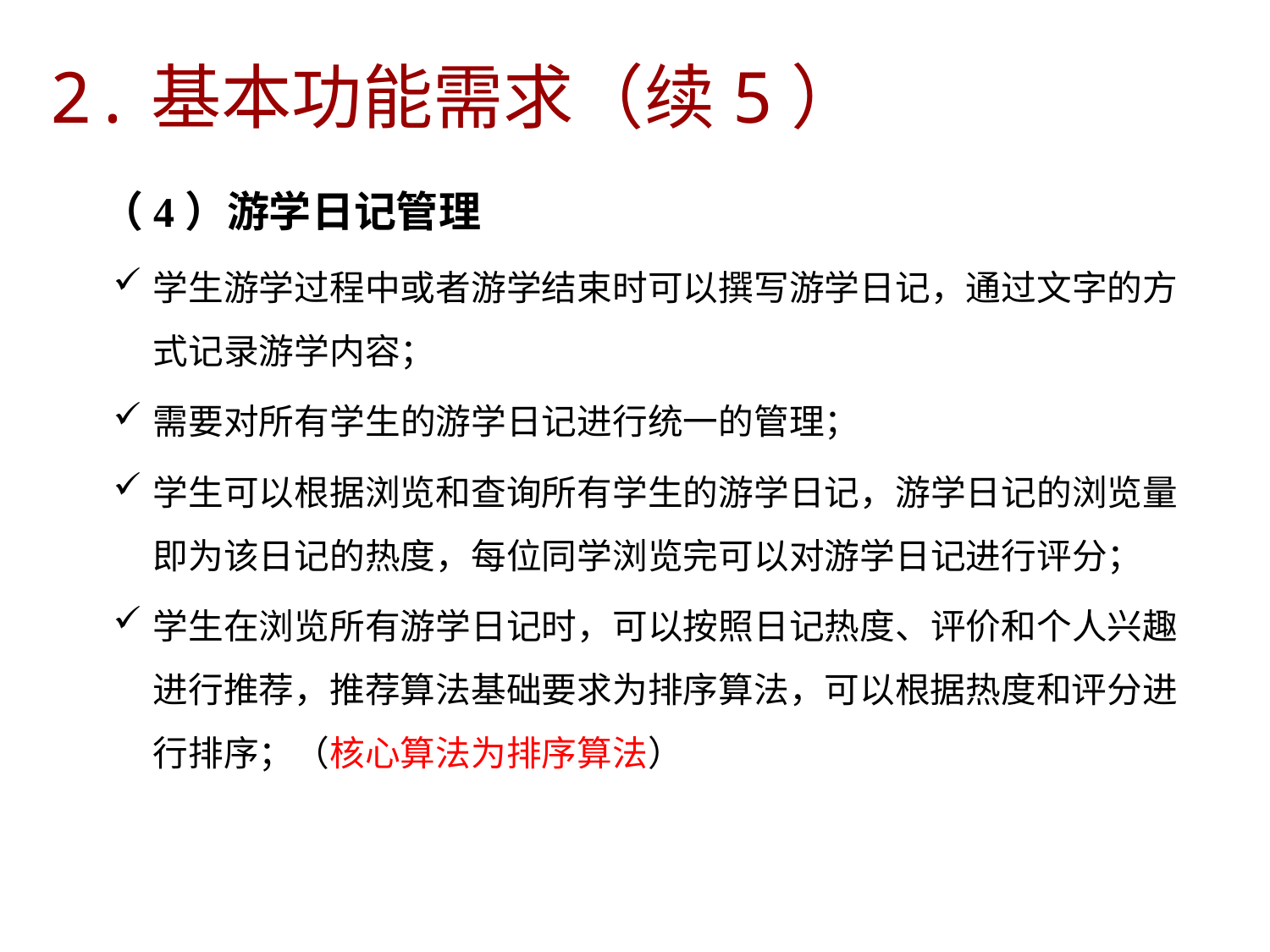

2.基本功能需求（续5）
    （4）游学日记管理
学生游学过程中或者游学结束时可以撰写游学日记，通过文字的方式记录游学内容；
需要对所有学生的游学日记进行统一的管理；
学生可以根据浏览和查询所有学生的游学日记，游学日记的浏览量即为该日记的热度，每位同学浏览完可以对游学日记进行评分；
学生在浏览所有游学日记时，可以按照日记热度、评价和个人兴趣进行推荐，推荐算法基础要求为排序算法，可以根据热度和评分进行排序；（核心算法为排序算法）